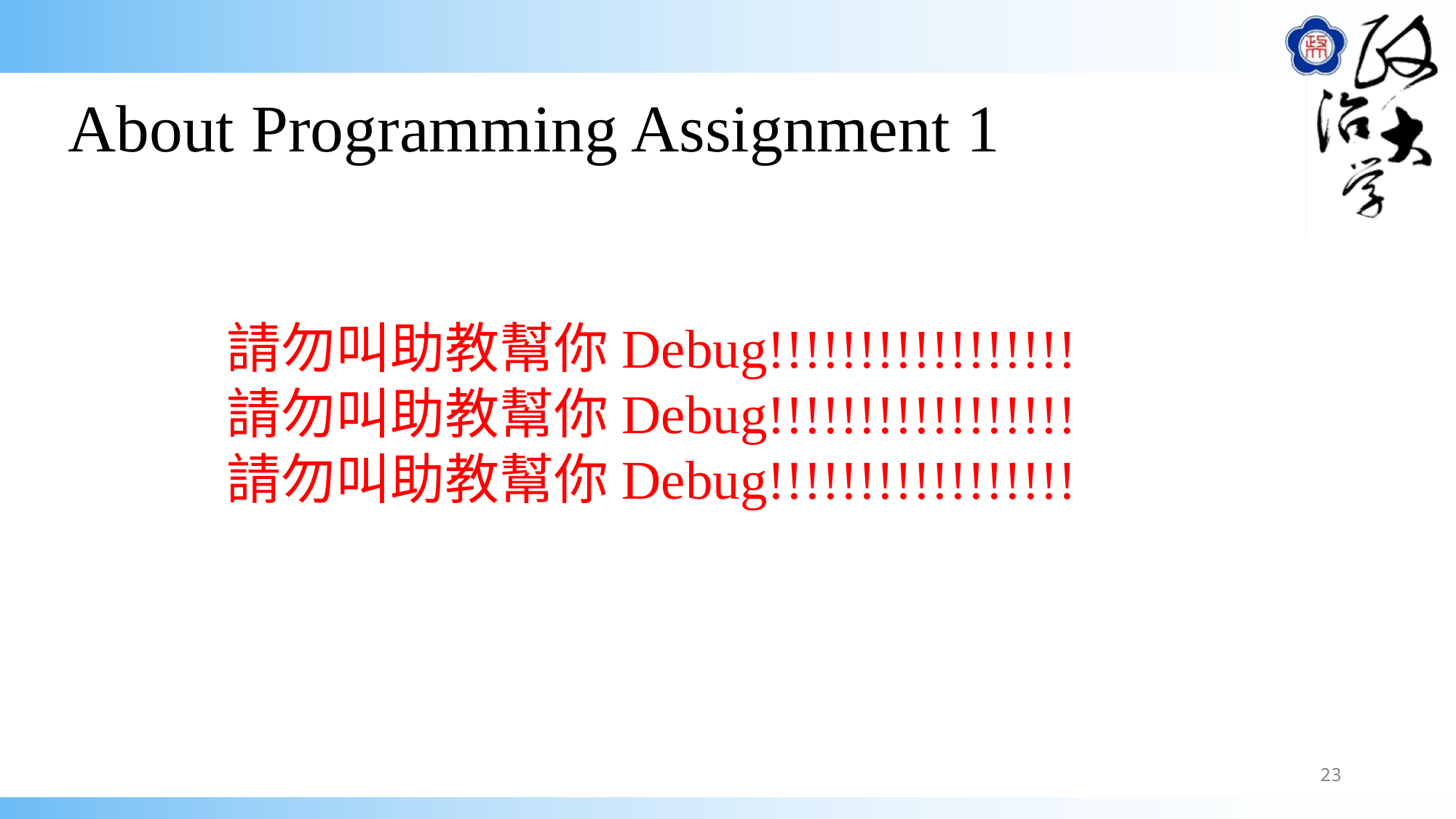

About Programming Assignment 1
請勿叫助教幫你Debug!!!!!!!!!!!!!!!!!
請勿叫助教幫你Debug!!!!!!!!!!!!!!!!!
請勿叫助教幫你Debug!!!!!!!!!!!!!!!!!